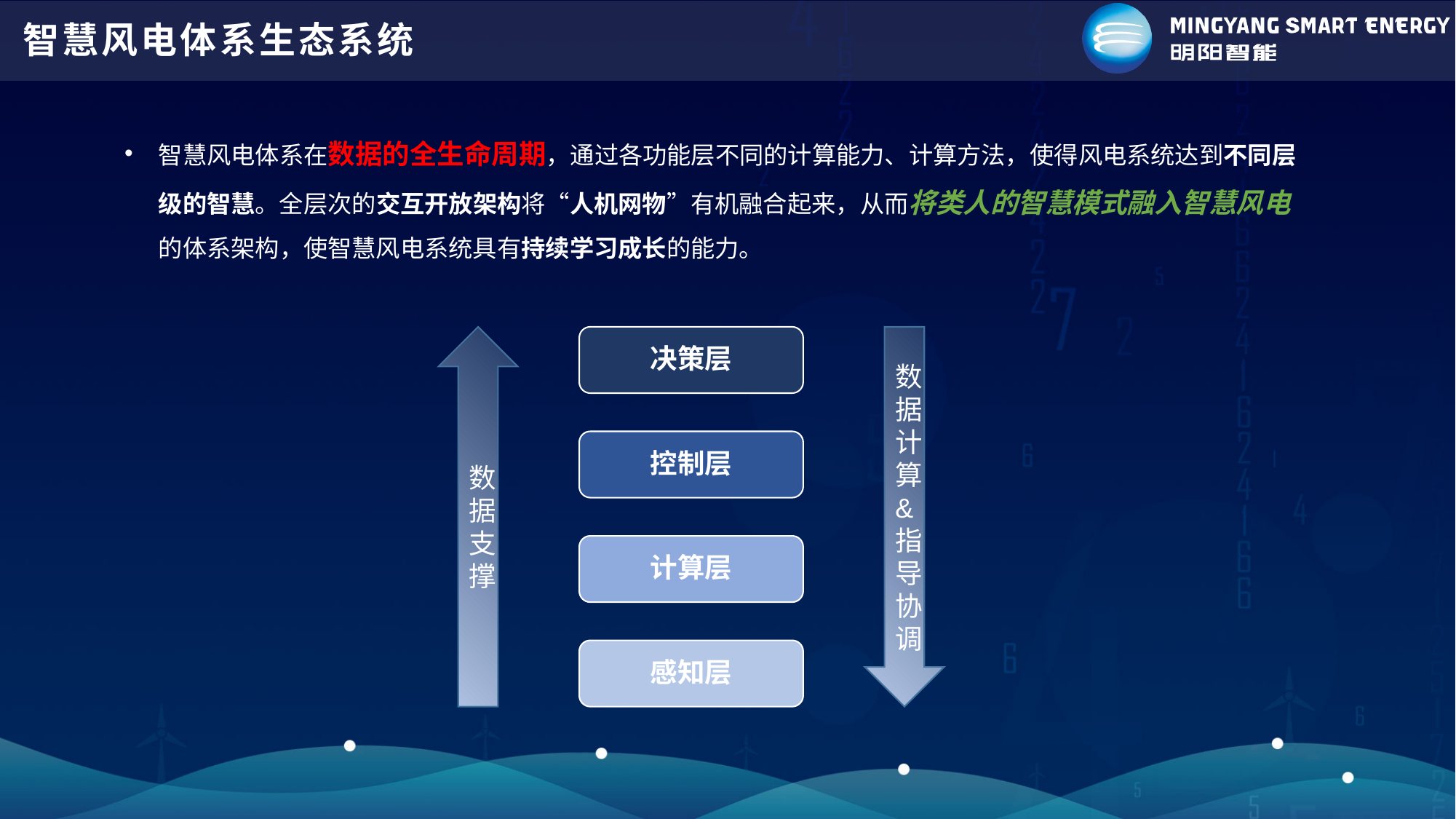

# 智慧风电体系生态系统
智慧风电体系在数据的全生命周期，通过各功能层不同的计算能力、计算方法，使得风电系统达到不同层级的智慧。全层次的交互开放架构将“人机网物”有机融合起来，从而将类人的智慧模式融入智慧风电的体系架构，使智慧风电系统具有持续学习成长的能力。
数据支撑
决策层
数据计算&指导协调
控制层
计算层
感知层